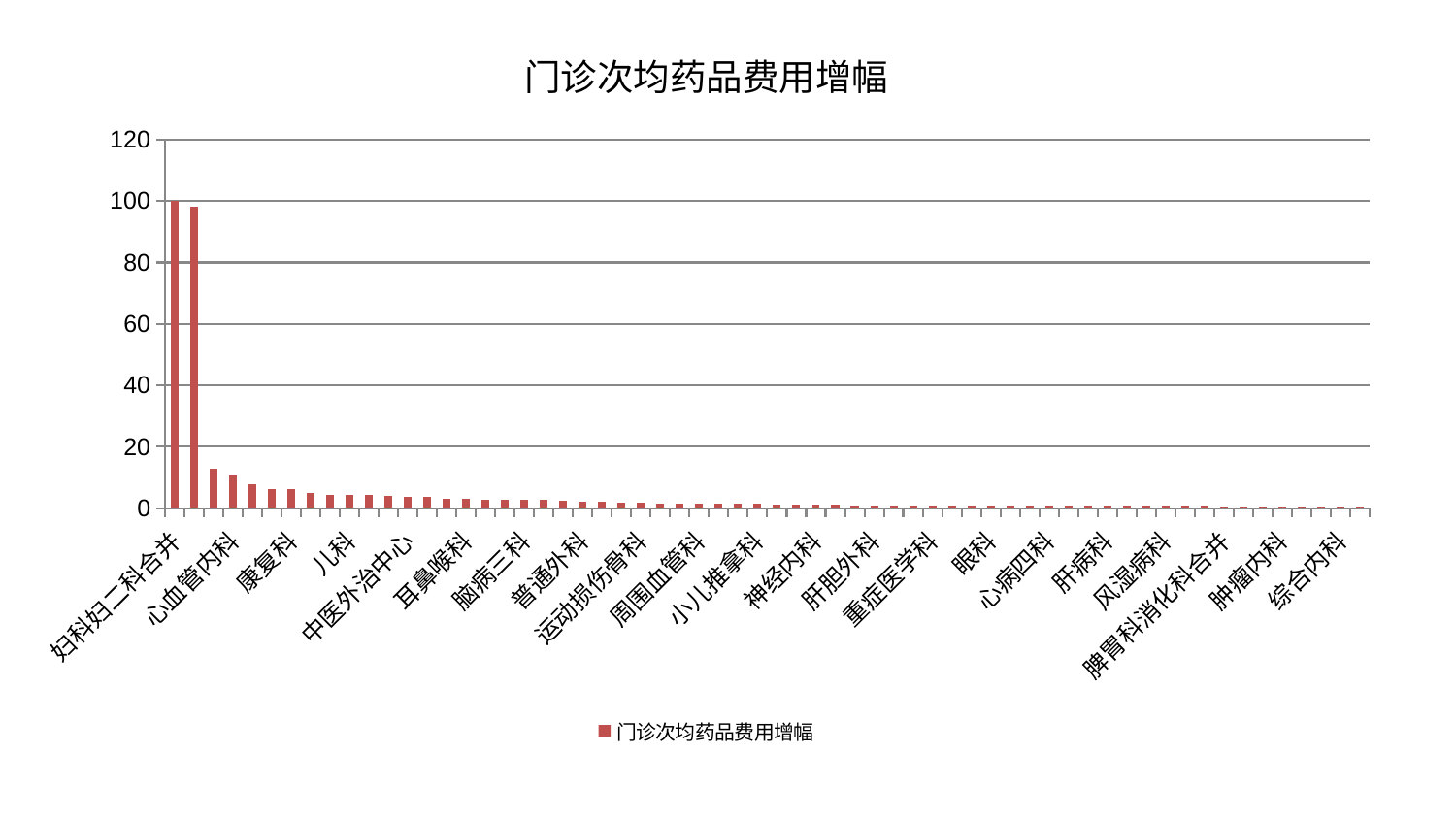

### Chart: 门诊次均药品费用增幅

| Category | 门诊次均药品费用增幅 |
|---|---|
| 妇科妇二科合并 | 100.0 |
| 微创骨科 | 98.32354759907197 |
| 肛肠科 | 12.995569041255887 |
| 心血管内科 | 10.564687830013339 |
| 老年医学科 | 7.735728295951004 |
| 血液科 | 6.395290656038068 |
| 康复科 | 6.115907960830609 |
| 脑病一科 | 4.843439949003552 |
| 神经外科 | 4.454332689373744 |
| 儿科 | 4.255993232357309 |
| 脊柱骨科 | 4.206686993534792 |
| 呼吸内科 | 3.9479200091011655 |
| 中医外治中心 | 3.8663476389058453 |
| 医院 | 3.8557169166075855 |
| 心病二科 | 3.0362665941009888 |
| 耳鼻喉科 | 2.938122689765812 |
| 东区肾病科 | 2.8036951986651966 |
| 脑病二科 | 2.7887511985859206 |
| 脑病三科 | 2.6678293715734887 |
| 西区重症医学科 | 2.6392878186982216 |
| 产科 | 2.542187519248562 |
| 普通外科 | 2.159991401668699 |
| 小儿骨科 | 2.032821980886921 |
| 治未病中心 | 1.952393211474495 |
| 运动损伤骨科 | 1.6852619968673328 |
| 皮肤科 | 1.5976626038280202 |
| 口腔科 | 1.5850095994676645 |
| 周围血管科 | 1.5731067253718558 |
| 男科 | 1.555259378034815 |
| 胸外科 | 1.537157329446639 |
| 小儿推拿科 | 1.3786976591561804 |
| 推拿科 | 1.3459244154804237 |
| 妇二科 | 1.274051099957919 |
| 神经内科 | 1.0883263246202408 |
| 创伤骨科 | 1.0852607295201155 |
| 心病三科 | 0.9909009150537101 |
| 肝胆外科 | 0.9765656251988394 |
| 泌尿外科 | 0.9661241963358841 |
| 内分泌科 | 0.9614693047630165 |
| 重症医学科 | 0.9553565415977565 |
| 针灸科 | 0.930970257832881 |
| 显微骨科 | 0.9154491138461516 |
| 眼科 | 0.9052551061652119 |
| 身心医学科 | 0.8837123050374461 |
| 肾病科 | 0.8723835554354954 |
| 心病四科 | 0.8614711593704129 |
| 消化内科 | 0.8108230936723416 |
| 肾脏内科 | 0.8017872633382104 |
| 肝病科 | 0.7843806557189149 |
| 东区重症医学科 | 0.7650070701587979 |
| 美容皮肤科 | 0.7443353876088048 |
| 风湿病科 | 0.7437326302183617 |
| 关节骨科 | 0.743091229484811 |
| 中医经典科 | 0.7324405394829737 |
| 脾胃科消化科合并 | 0.7111961527177283 |
| 乳腺甲状腺外科 | 0.7106434676117849 |
| 心病一科 | 0.6766958824166815 |
| 肿瘤内科 | 0.6598402063711716 |
| 骨科 | 0.657065905071865 |
| 脾胃病科 | 0.6519354176774497 |
| 综合内科 | 0.6470237936055822 |
| 妇科 | 0.6469317664858331 |
194